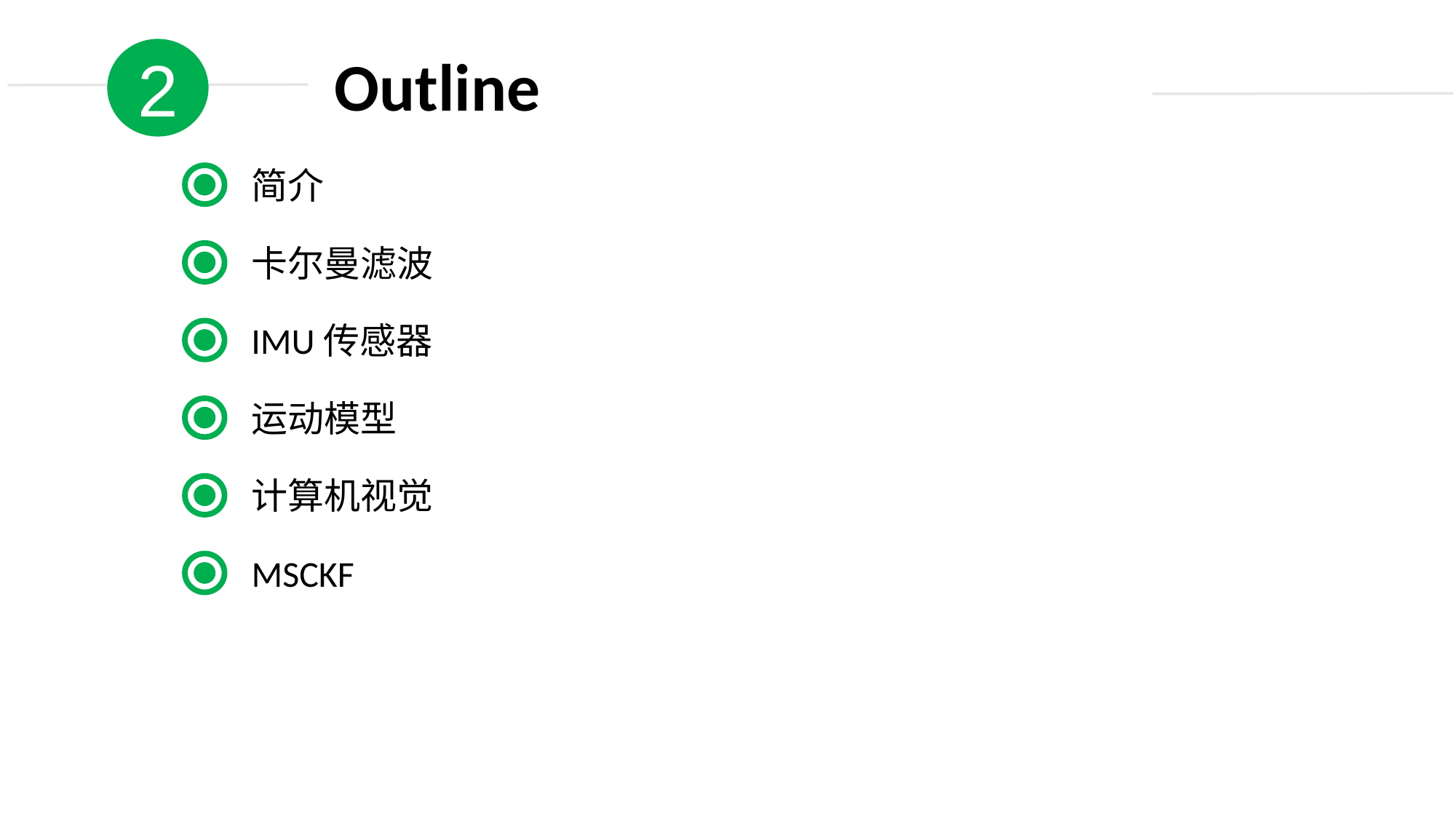

2
Outline
简介

卡尔曼滤波

IMU传感器

运动模型

计算机视觉

MSCKF